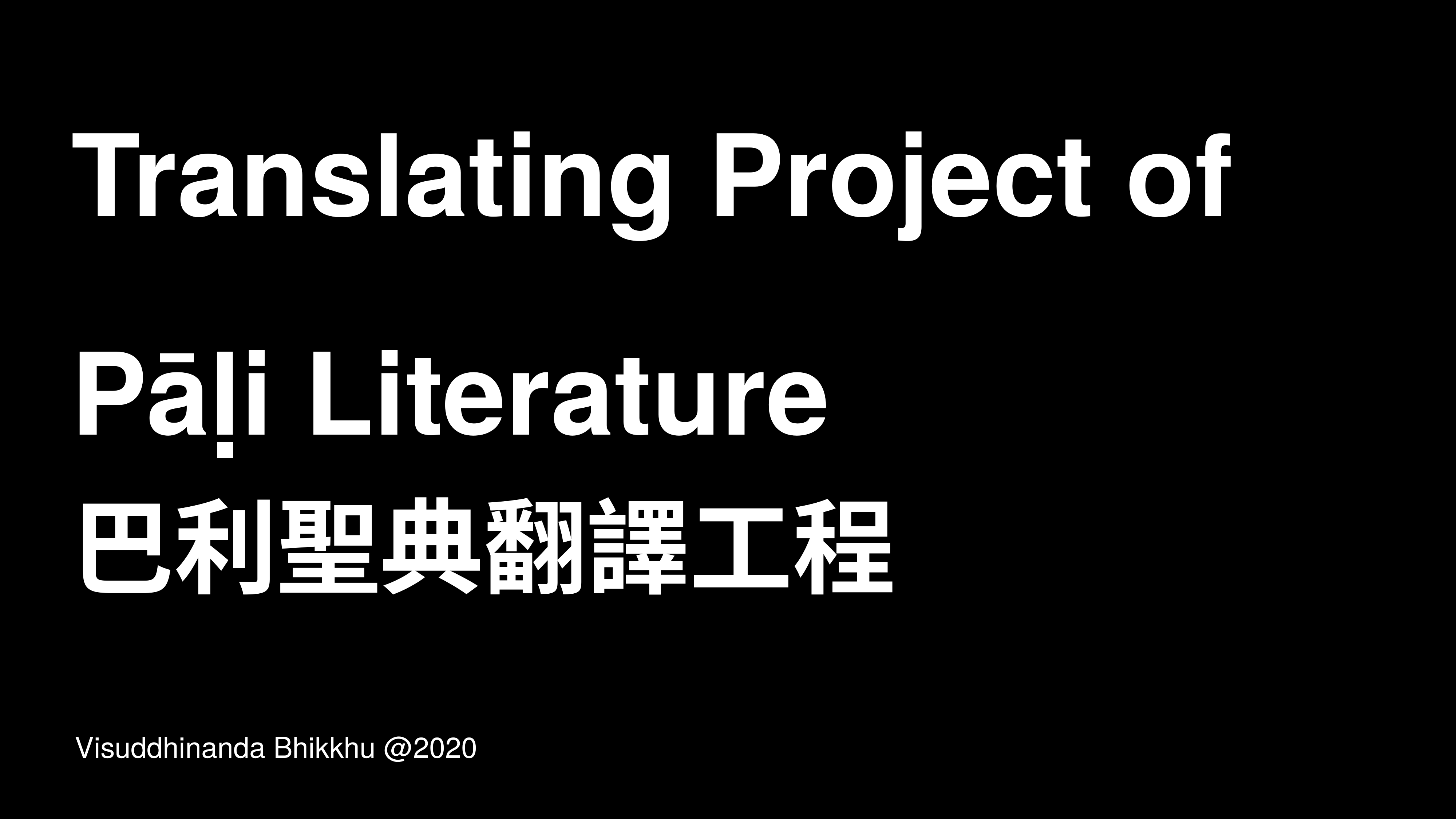

# Translating Project of
Pāḷi Literature
巴利聖典翻譯工程
Visuddhinanda Bhikkhu @2020